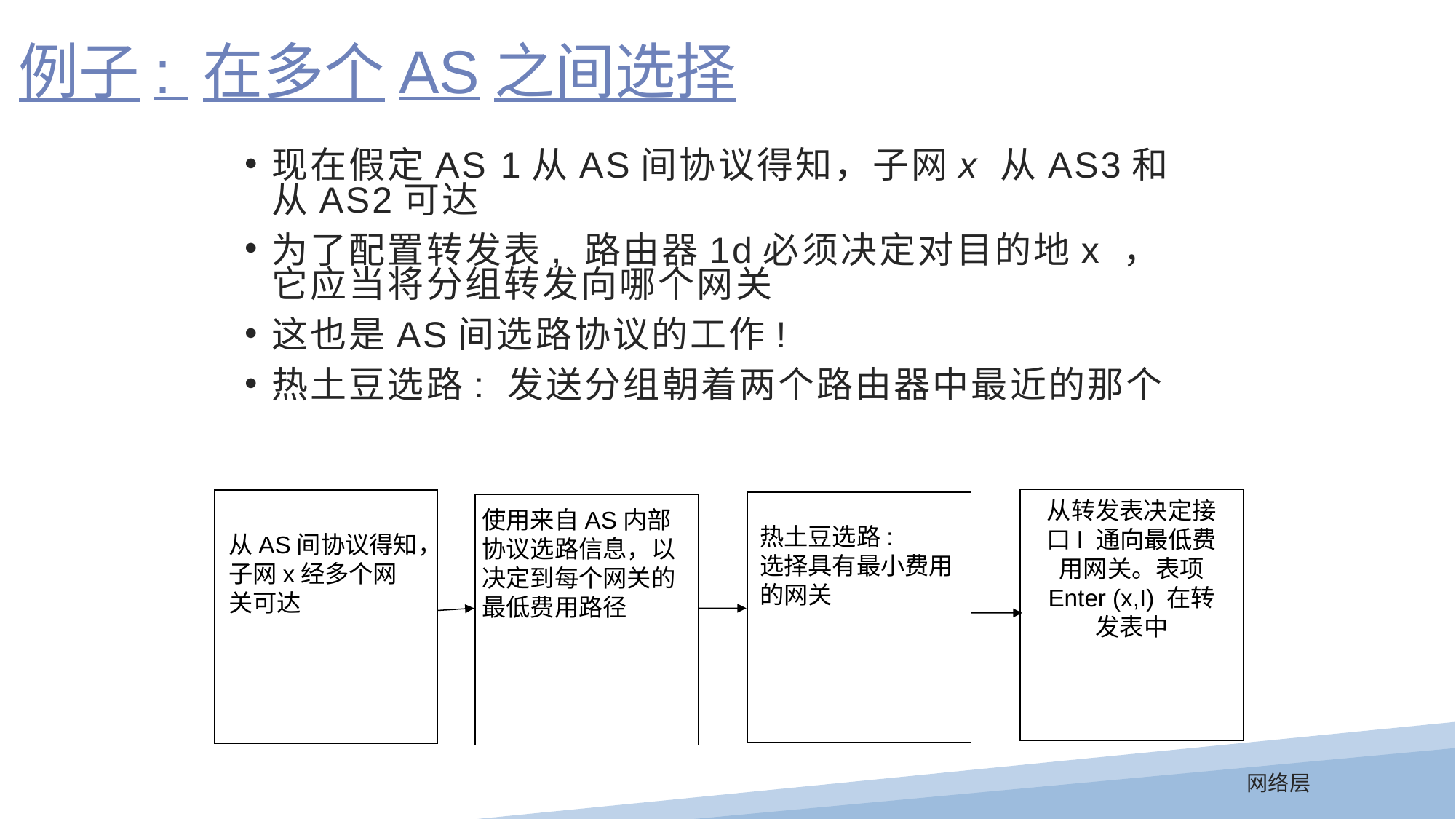

例子: 在多个AS之间选择
现在假定AS 1从AS间协议得知，子网x 从AS3和从AS2可达
为了配置转发表, 路由器1d必须决定对目的地x ，它应当将分组转发向哪个网关
这也是AS间选路协议的工作!
热土豆选路: 发送分组朝着两个路由器中最近的那个

从转发表决定接口I 通向最低费用网关。表项
Enter (x,I) 在转发表中

使用来自AS内部协议选路信息，以决定到每个网关的最低费用路径
热土豆选路:
选择具有最小费用的网关

从AS间协议得知，子网x经多个网关可达

网络层
31